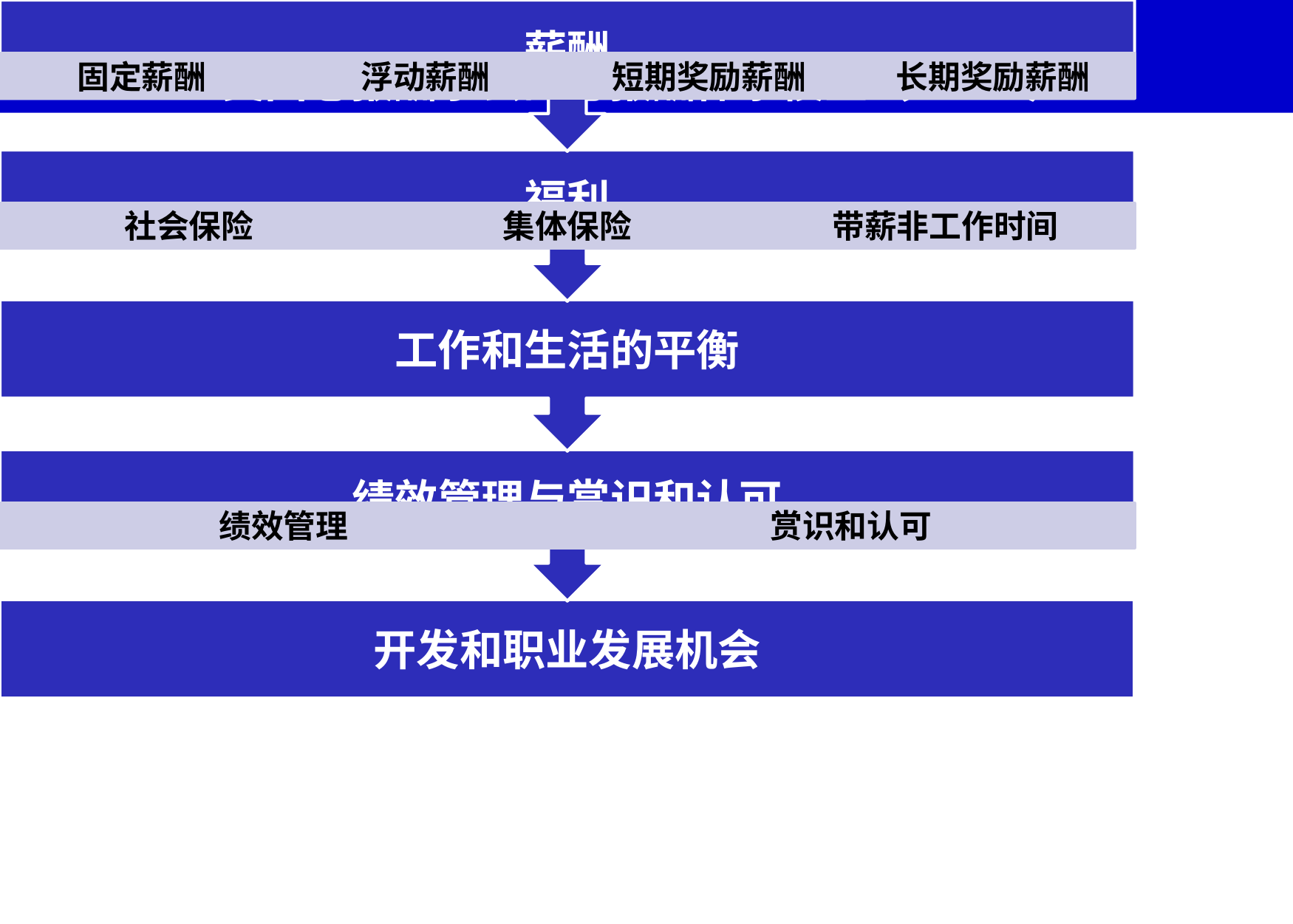

# 美国总报酬学会的总报酬体系模型（2006）
开发和职业发展机会
绩效管理与赏识和认可
绩效管理
赏识和认可
工作和生活的平衡
福利
社会保险
集体保险
带薪非工作时间
薪酬
固定薪酬
浮动薪酬
短期奖励薪酬
长期奖励薪酬